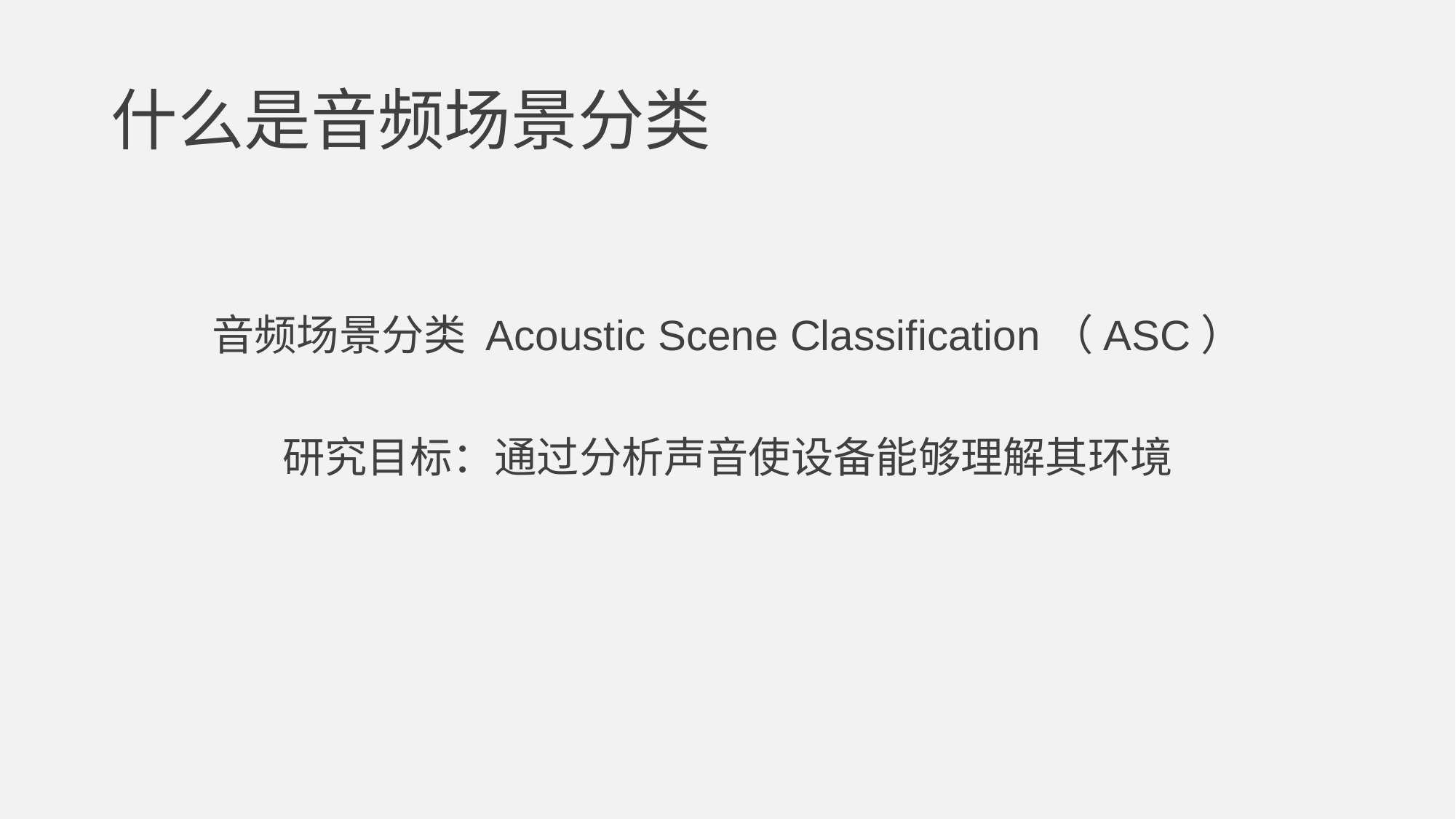

# 什么是音频场景分类
音频场景分类 Acoustic Scene Classification（ASC）

研究目标：通过分析声音使设备能够理解其环境